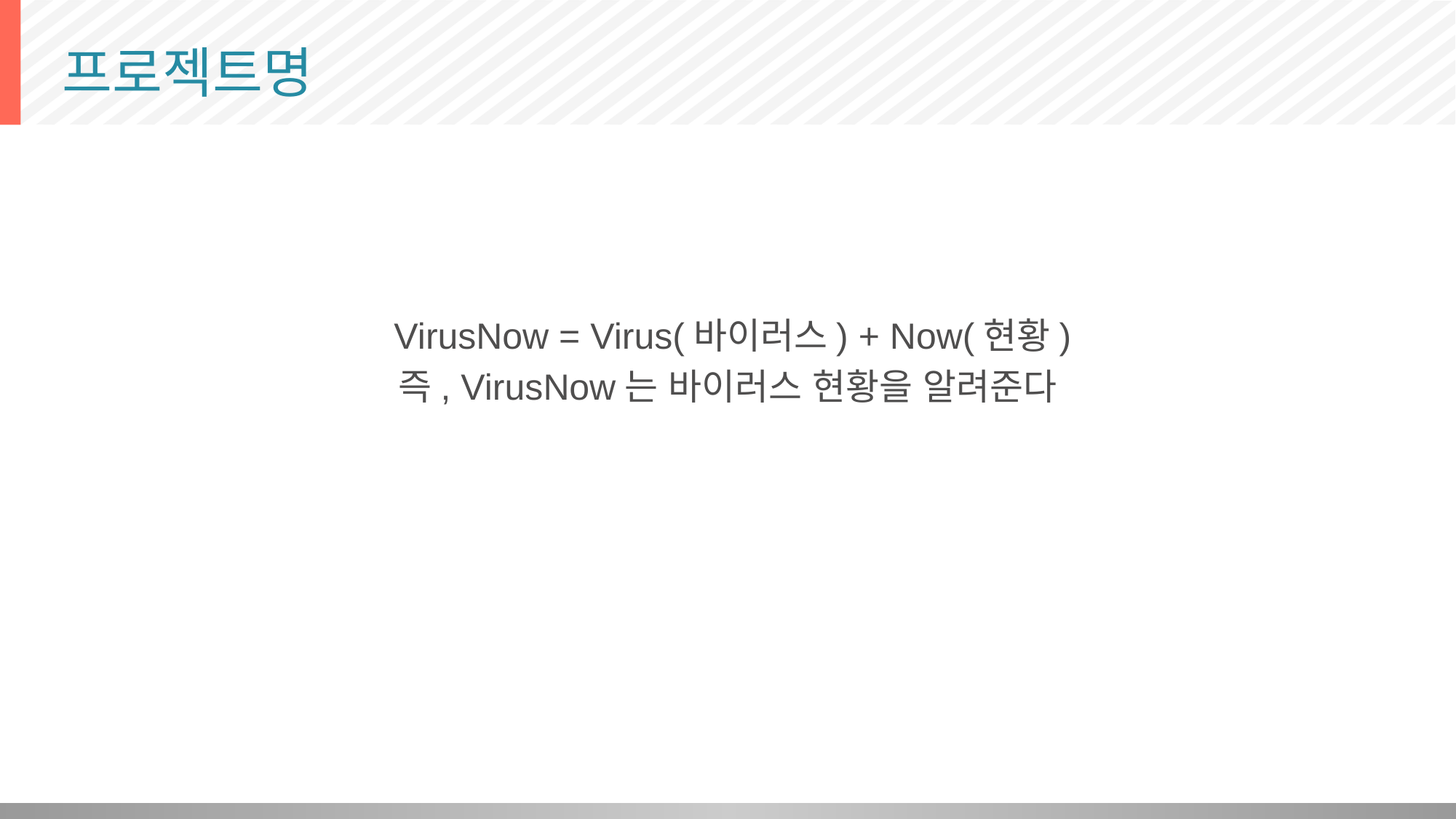

# 프로젝트명
 VirusNow = Virus(바이러스) + Now(현황)
즉, VirusNow는 바이러스 현황을 알려준다